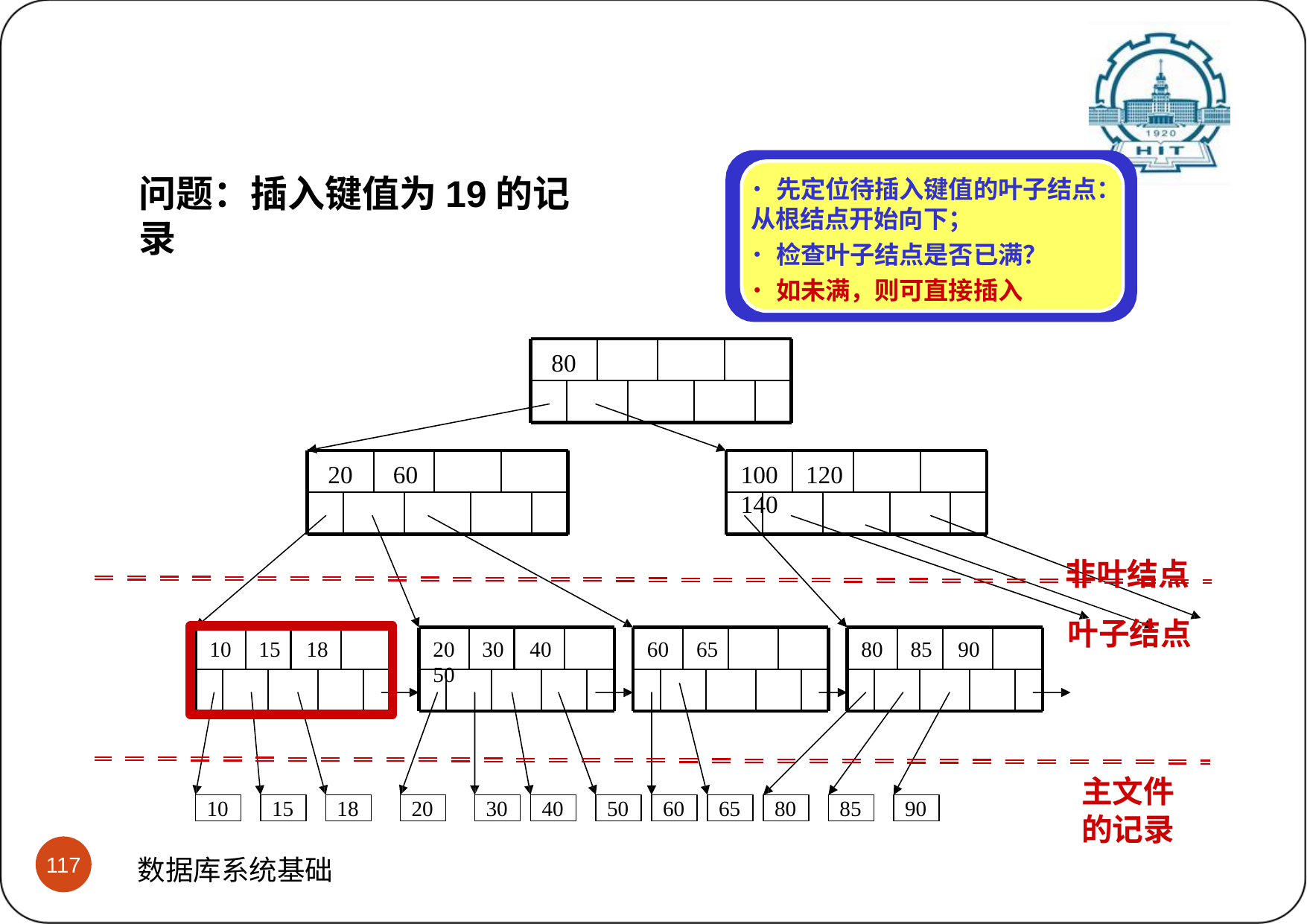

# B+树之分裂与合并过程再示例
(2)简单插入

问题：插入键值为19的记录
•先定位待插入键值的叶子结点： 从根结点开始向下；
•检查叶子结点是否已满？
•如未满，则可直接插入

80

20	60
100	120	140

非叶结点 叶子结点

10	15	18
20	30	40	50
60	65
80	85	90

主文件 的记录
10
15
18
20
30
40
50
60
65
80
85
90